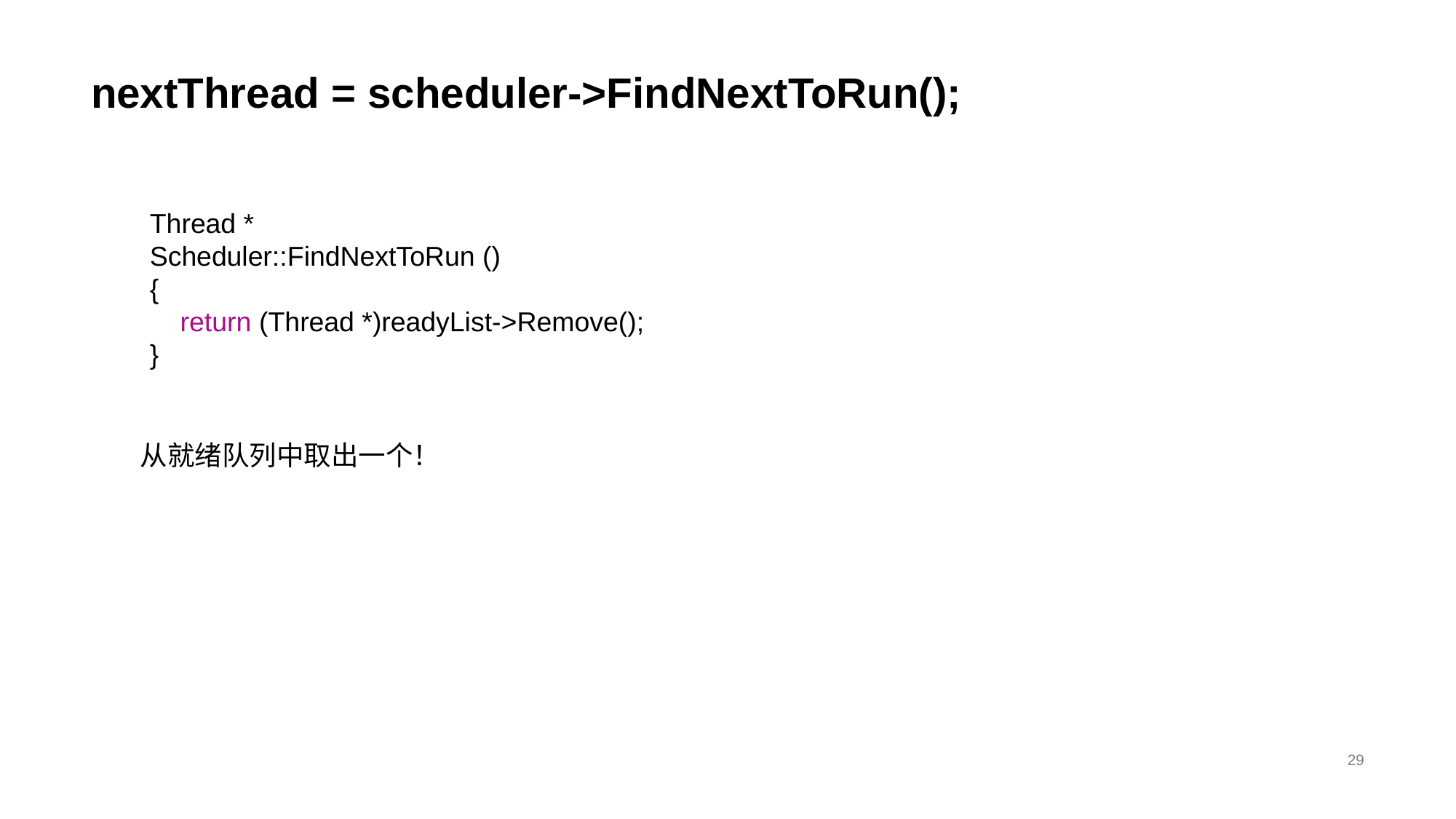

# nextThread = scheduler->FindNextToRun();
Thread *
Scheduler::FindNextToRun ()
{
    return (Thread *)readyList->Remove();
}
从就绪队列中取出一个！
29